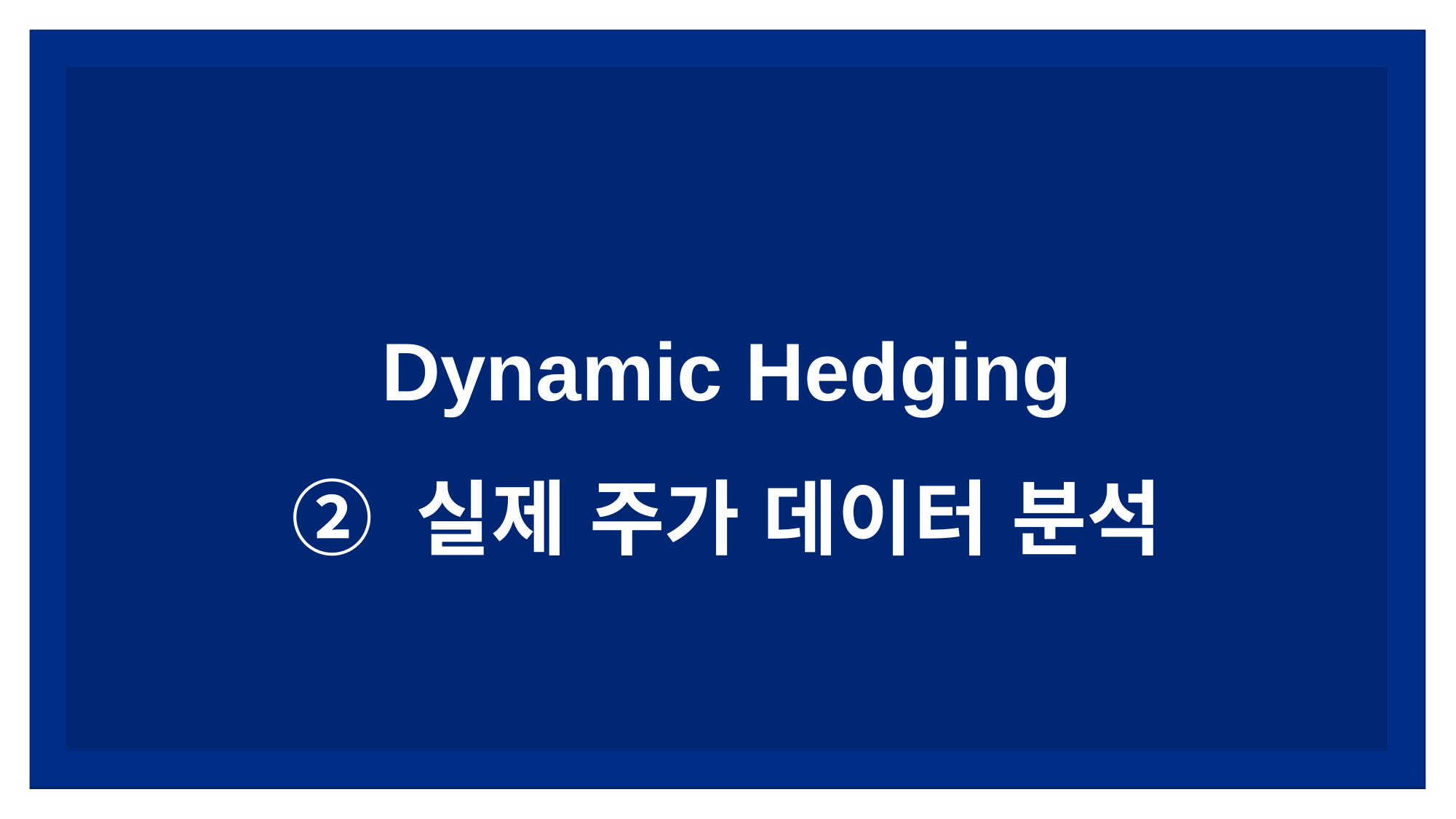

Dynamic Hedging
② 실제 주가 데이터 분석